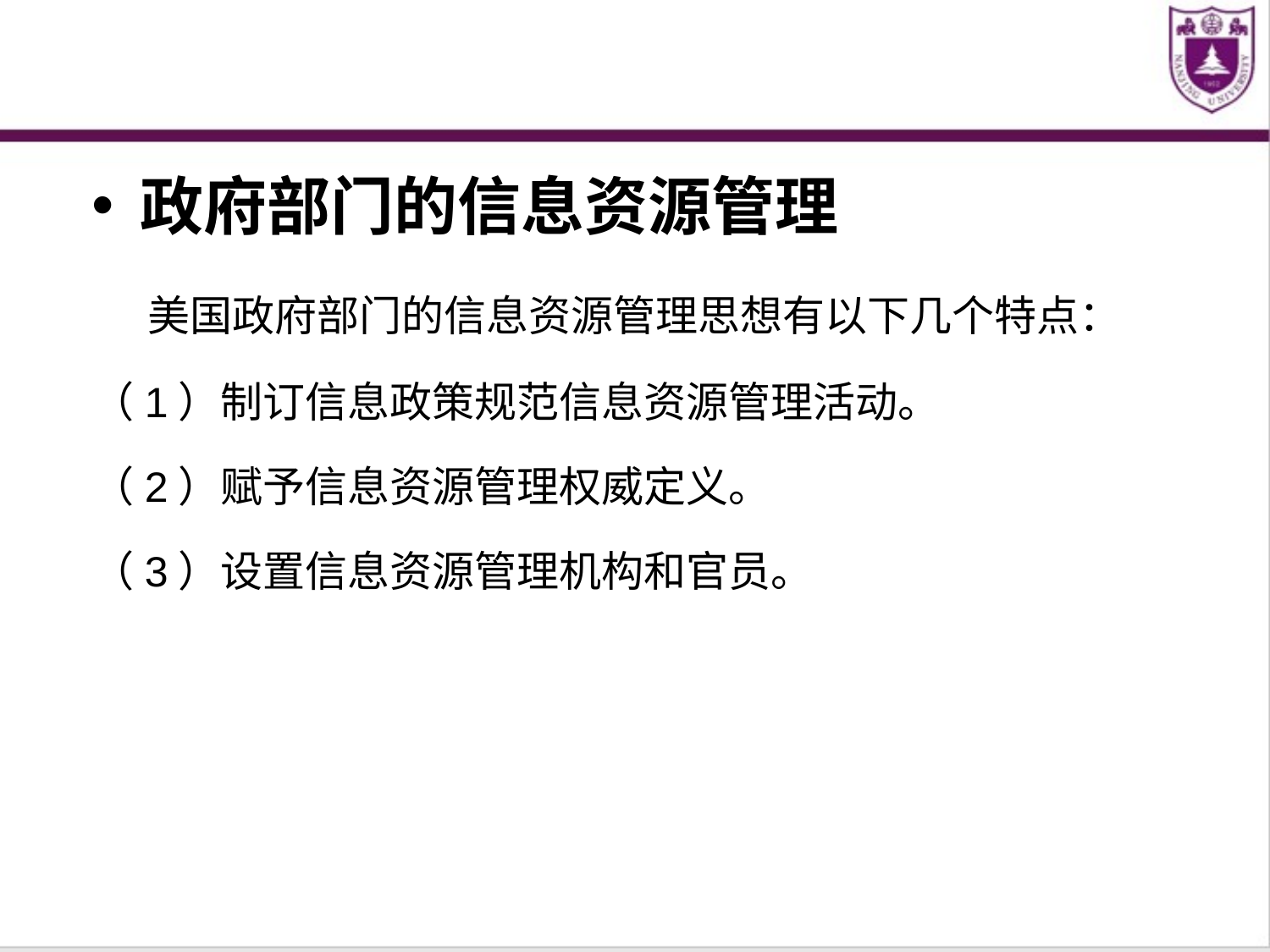

政府部门的信息资源管理
    美国政府部门的信息资源管理思想有以下几个特点：
（1）制订信息政策规范信息资源管理活动。
（2）赋予信息资源管理权威定义。
（3）设置信息资源管理机构和官员。